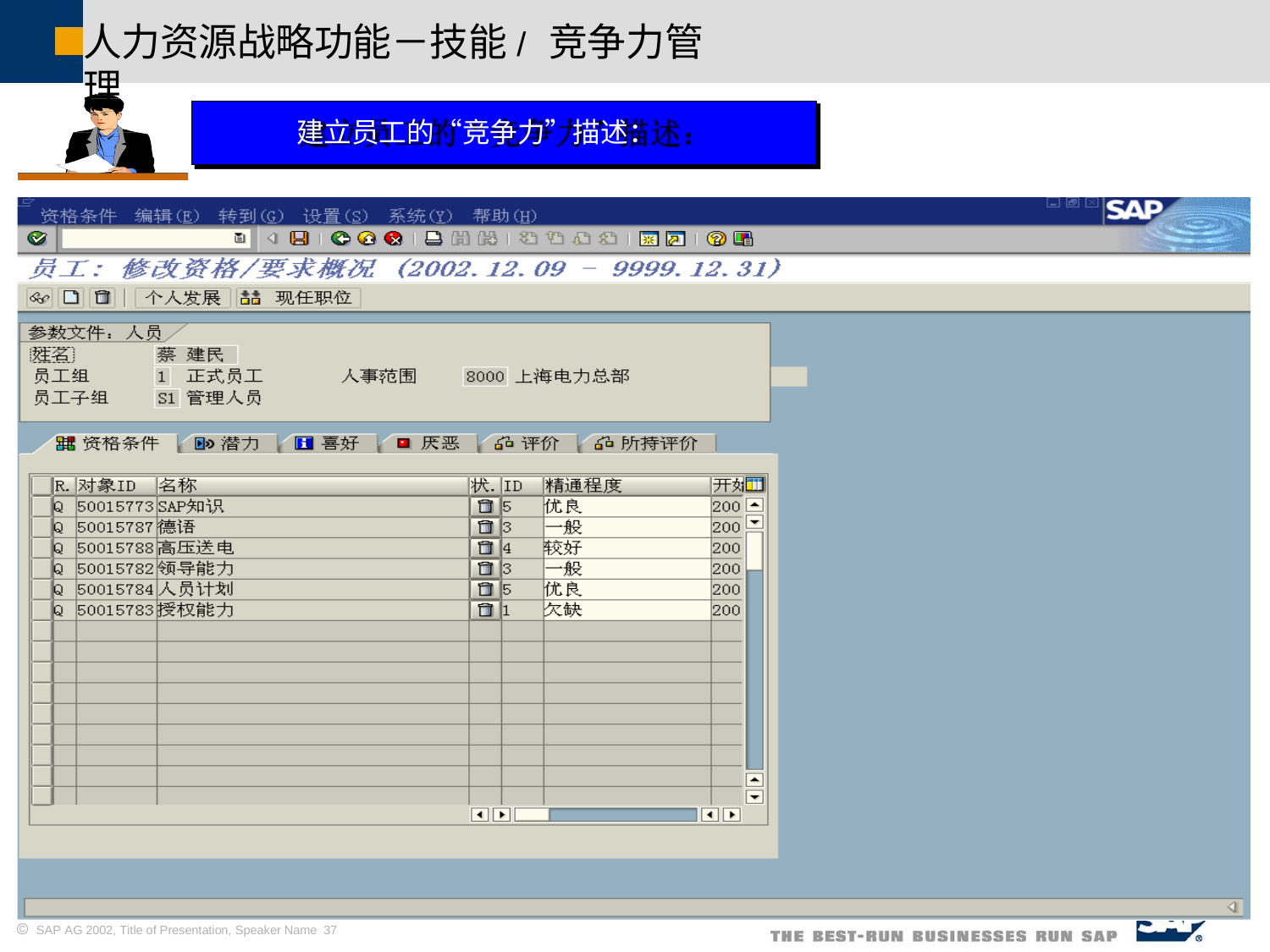

人力资源战略功能－技能/竞争力管理

建立员工的“竞争力”描述：

©  SAP AG 2002, Title of Presentation, Speaker Name  37